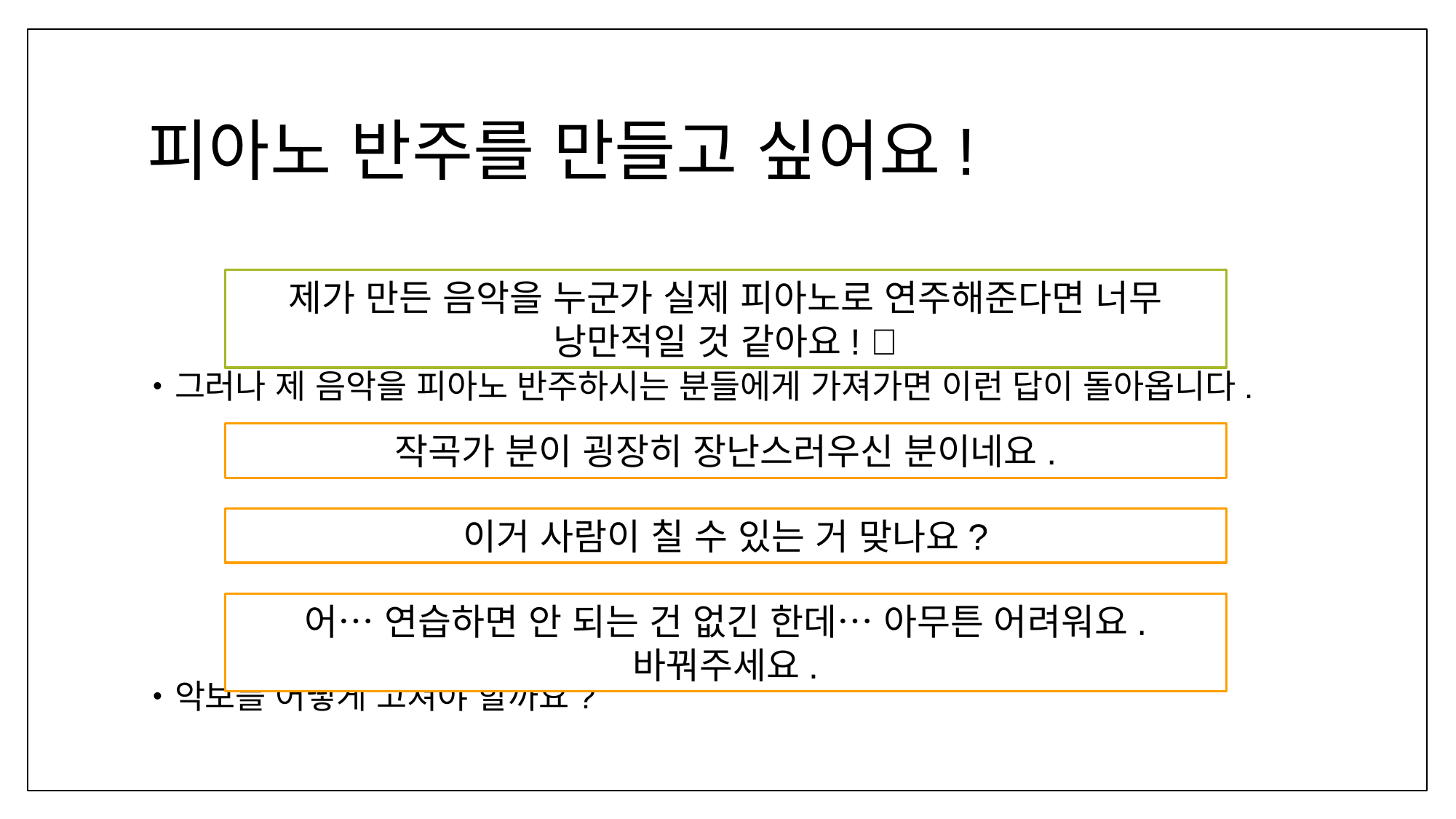

# 피아노 반주를 만들고 싶어요!

그러나 제 음악을 피아노 반주하시는 분들에게 가져가면 이런 답이 돌아옵니다.

악보를 어떻게 고쳐야 할까요?

제가 만든 음악을 누군가 실제 피아노로 연주해준다면 너무 낭만적일 것 같아요! 🥹
작곡가 분이 굉장히 장난스러우신 분이네요.
이거 사람이 칠 수 있는 거 맞나요?
어… 연습하면 안 되는 건 없긴 한데… 아무튼 어려워요. 바꿔주세요.